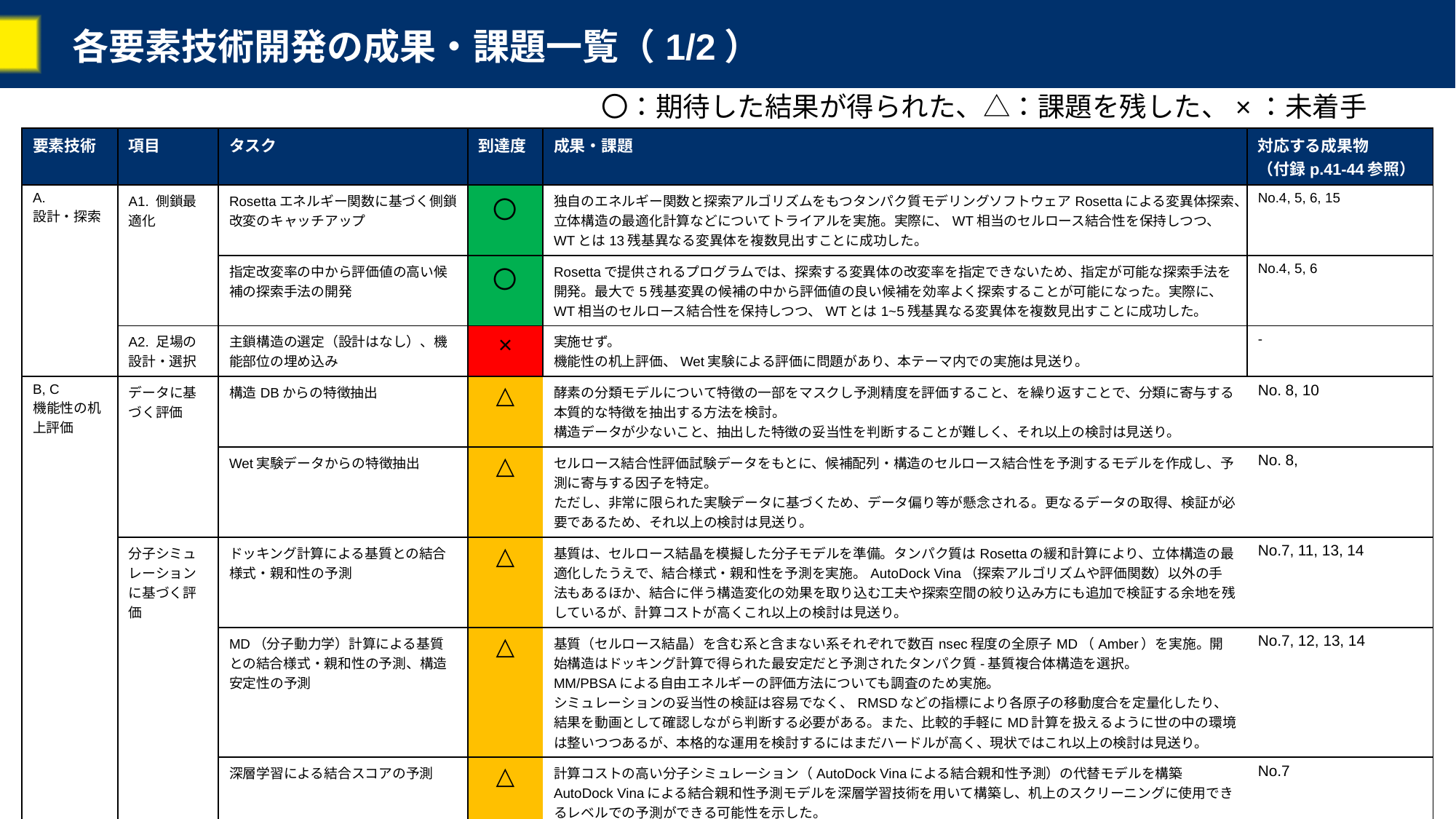

# 各要素技術開発の成果・課題一覧（1/2）
〇：期待した結果が得られた、△：課題を残した、×：未着手
| 要素技術 | 項目 | タスク | 到達度 | 成果・課題 | 対応する成果物 （付録p.41-44参照） |
| --- | --- | --- | --- | --- | --- |
| A. 設計・探索 | A1. 側鎖最適化 | Rosettaエネルギー関数に基づく側鎖改変のキャッチアップ | 〇 | 独自のエネルギー関数と探索アルゴリズムをもつタンパク質モデリングソフトウェアRosettaによる変異体探索、立体構造の最適化計算などについてトライアルを実施。実際に、WT相当のセルロース結合性を保持しつつ、WTとは13残基異なる変異体を複数見出すことに成功した。 | No.4, 5, 6, 15 |
|  |  | 指定改変率の中から評価値の高い候補の探索手法の開発 | 〇 | Rosettaで提供されるプログラムでは、探索する変異体の改変率を指定できないため、指定が可能な探索手法を開発。最大で5残基変異の候補の中から評価値の良い候補を効率よく探索することが可能になった。実際に、WT相当のセルロース結合性を保持しつつ、WTとは1~5残基異なる変異体を複数見出すことに成功した。 | No.4, 5, 6 |
|  | A2. 足場の設計・選択 | 主鎖構造の選定（設計はなし）、機能部位の埋め込み | × | 実施せず。 機能性の机上評価、Wet実験による評価に問題があり、本テーマ内での実施は見送り。 | - |
| B, C 機能性の机上評価 | データに基づく評価 | 構造DBからの特徴抽出 | △ | 酵素の分類モデルについて特徴の一部をマスクし予測精度を評価すること、を繰り返すことで、分類に寄与する本質的な特徴を抽出する方法を検討。 構造データが少ないこと、抽出した特徴の妥当性を判断することが難しく、それ以上の検討は見送り。 | No. 8, 10 |
|  |  | Wet実験データからの特徴抽出 | △ | セルロース結合性評価試験データをもとに、候補配列・構造のセルロース結合性を予測するモデルを作成し、予測に寄与する因子を特定。 ただし、非常に限られた実験データに基づくため、データ偏り等が懸念される。更なるデータの取得、検証が必要であるため、それ以上の検討は見送り。 | No. 8, |
|  | 分子シミュレーションに基づく評価 | ドッキング計算による基質との結合様式・親和性の予測 | △ | 基質は、セルロース結晶を模擬した分子モデルを準備。タンパク質はRosettaの緩和計算により、立体構造の最適化したうえで、結合様式・親和性を予測を実施。AutoDock Vina（探索アルゴリズムや評価関数）以外の手法もあるほか、結合に伴う構造変化の効果を取り込む工夫や探索空間の絞り込み方にも追加で検証する余地を残しているが、計算コストが高くこれ以上の検討は見送り。 | No.7, 11, 13, 14 |
|  |  | MD（分子動力学）計算による基質との結合様式・親和性の予測、構造安定性の予測 | △ | 基質（セルロース結晶）を含む系と含まない系それぞれで数百nsec程度の全原子MD（Amber）を実施。開始構造はドッキング計算で得られた最安定だと予測されたタンパク質-基質複合体構造を選択。 MM/PBSAによる自由エネルギーの評価方法についても調査のため実施。 シミュレーションの妥当性の検証は容易でなく、RMSDなどの指標により各原子の移動度合を定量化したり、結果を動画として確認しながら判断する必要がある。また、比較的手軽にMD計算を扱えるように世の中の環境は整いつつあるが、本格的な運用を検討するにはまだハードルが高く、現状ではこれ以上の検討は見送り。 | No.7, 12, 13, 14 |
|  |  | 深層学習による結合スコアの予測 | △ | 計算コストの高い分子シミュレーション（AutoDock Vinaによる結合親和性予測）の代替モデルを構築 AutoDock Vinaによる結合親和性予測モデルを深層学習技術を用いて構築し、机上のスクリーニングに使用できるレベルでの予測ができる可能性を示した。 | No.7 |
21